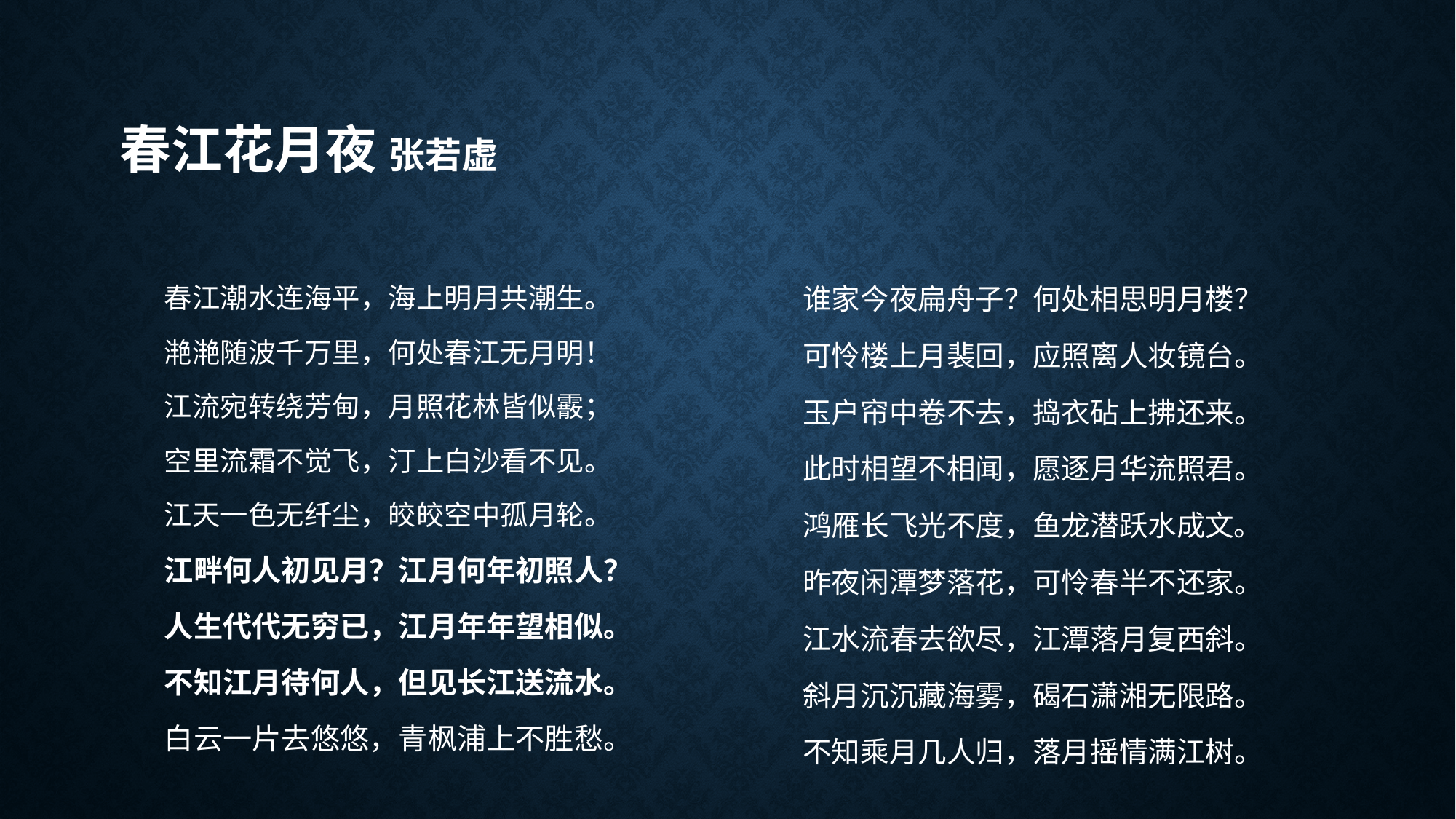

# 春江花月夜 张若虚
春江潮水连海平，海上明月共潮生。
滟滟随波千万里，何处春江无月明！
江流宛转绕芳甸，月照花林皆似霰；
空里流霜不觉飞，汀上白沙看不见。
江天一色无纤尘，皎皎空中孤月轮。
江畔何人初见月？江月何年初照人？
人生代代无穷已，江月年年望相似。
不知江月待何人，但见长江送流水。
白云一片去悠悠，青枫浦上不胜愁。
谁家今夜扁舟子？何处相思明月楼？
可怜楼上月裴回，应照离人妆镜台。
玉户帘中卷不去，捣衣砧上拂还来。
此时相望不相闻，愿逐月华流照君。
鸿雁长飞光不度，鱼龙潜跃水成文。
昨夜闲潭梦落花，可怜春半不还家。
江水流春去欲尽，江潭落月复西斜。
斜月沉沉藏海雾，碣石潇湘无限路。
不知乘月几人归，落月摇情满江树。